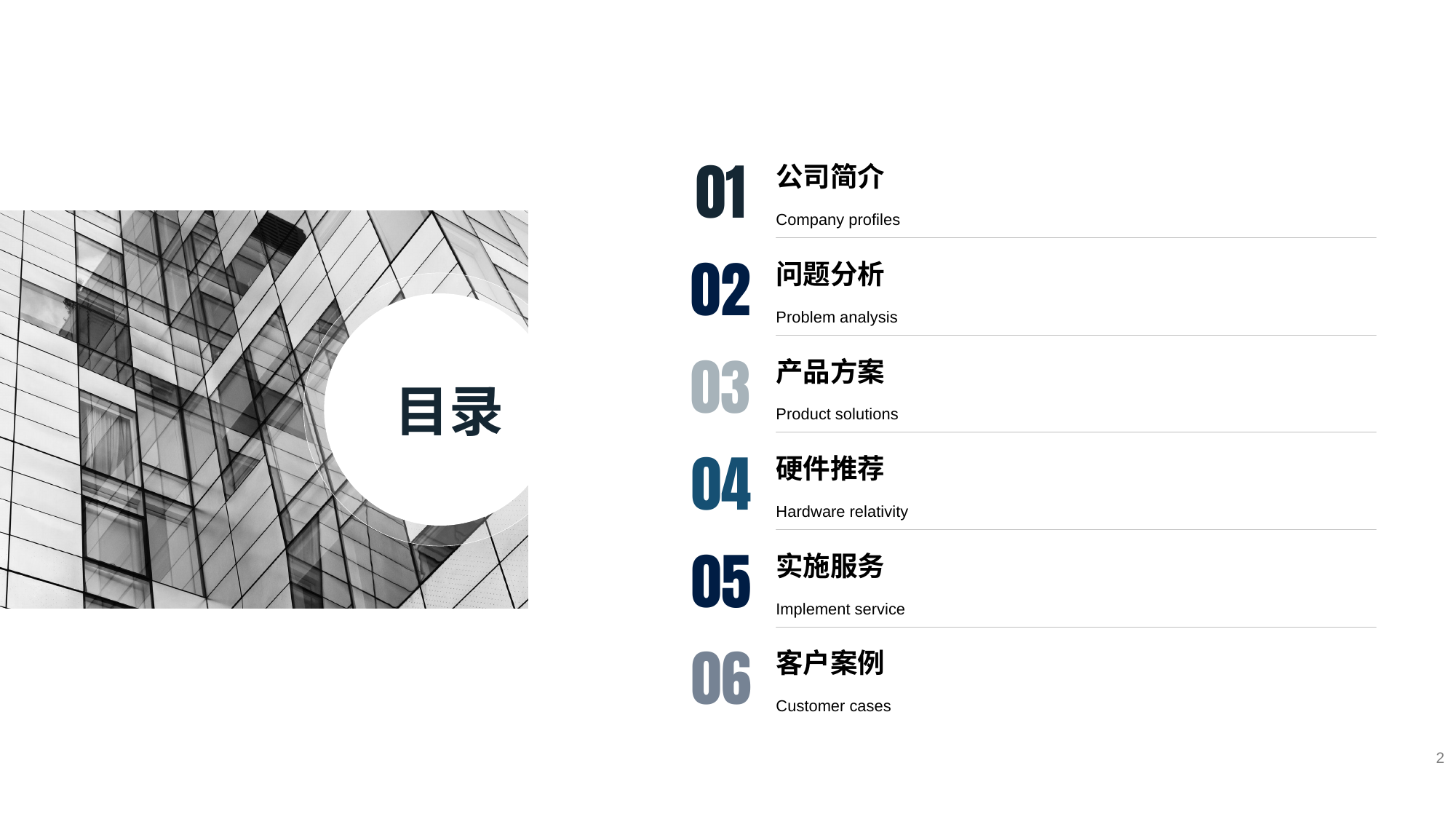

01
公司简介
Company profiles

02
问题分析
Problem analysis

03
产品方案
Product solutions
目录
04
硬件推荐
Hardware relativity
05
实施服务
Implement service
06
客户案例
Customer cases
2